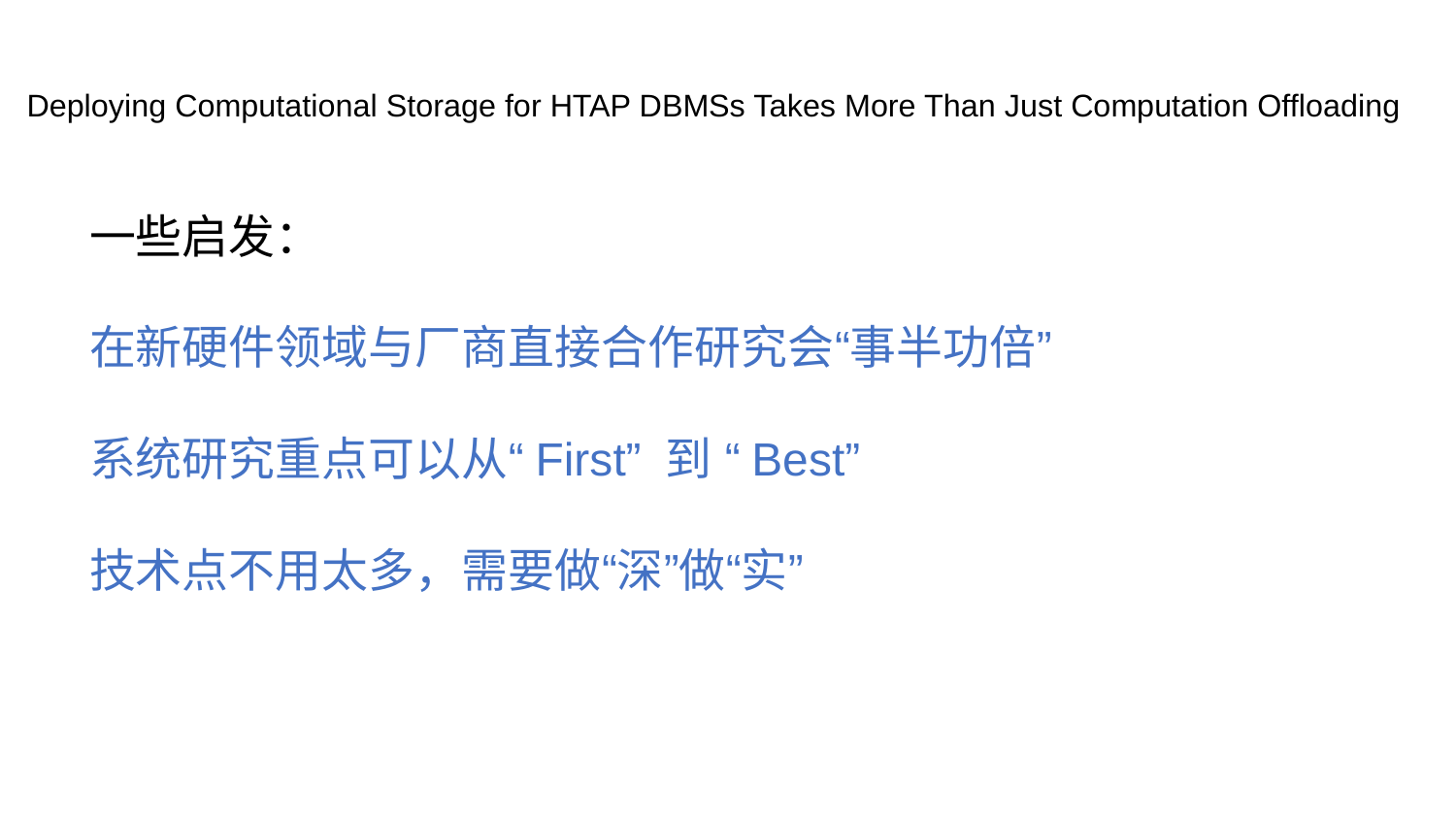

# Deploying Computational Storage for HTAP DBMSs Takes More Than Just Computation Offloading

一些启发：

在新硬件领域与厂商直接合作研究会“事半功倍”

系统研究重点可以从“First” 到 “Best”

技术点不用太多，需要做“深”做“实”